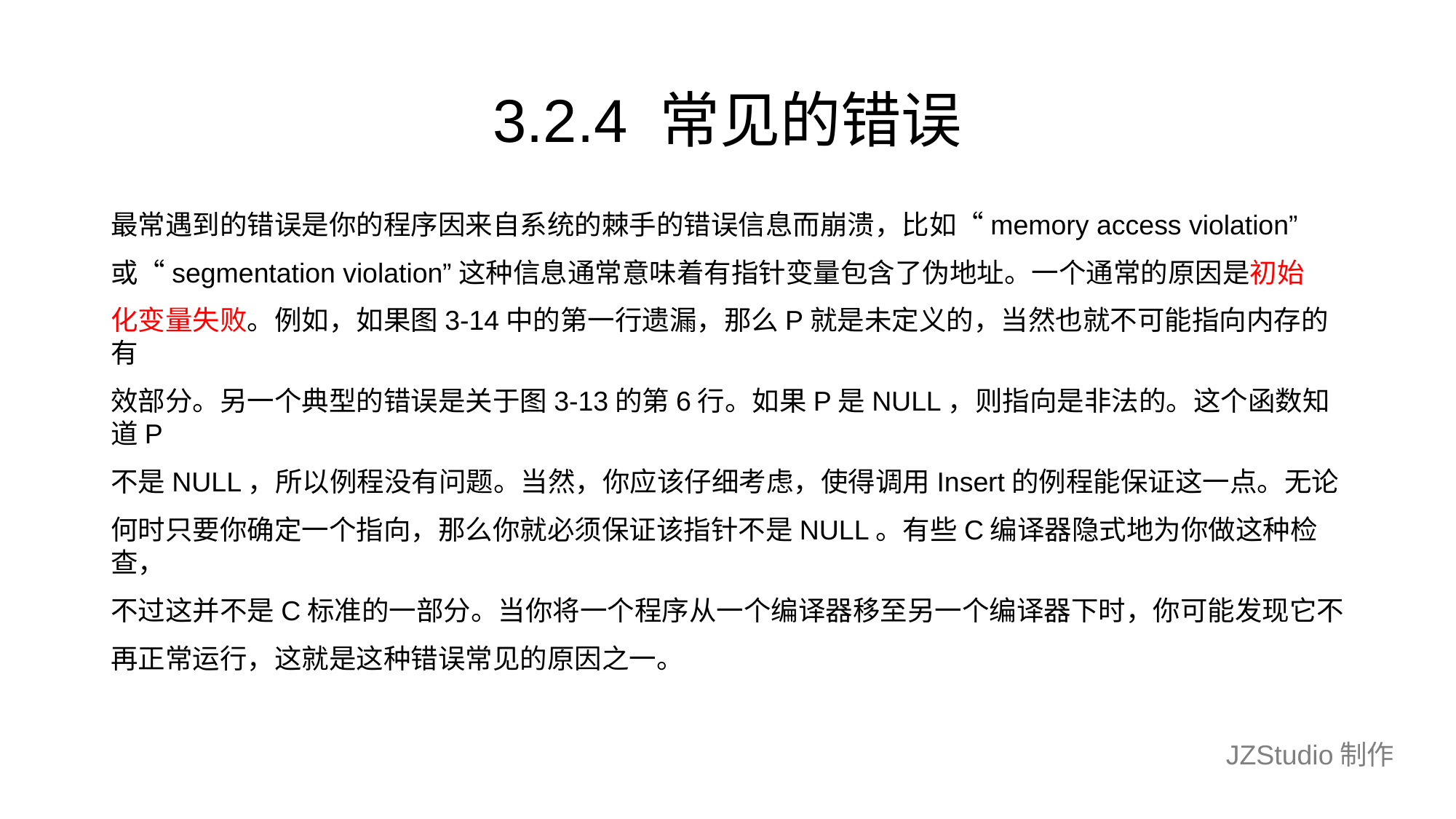

# 3.2.4 常见的错误
最常遇到的错误是你的程序因来自系统的棘手的错误信息而崩溃，比如“memory access violation”
或“segmentation violation”这种信息通常意味着有指针变量包含了伪地址。一个通常的原因是初始
化变量失败。例如，如果图3-14中的第一行遗漏，那么P就是未定义的，当然也就不可能指向内存的有
效部分。另一个典型的错误是关于图3-13的第6行。如果P是NULL，则指向是非法的。这个函数知道P
不是NULL，所以例程没有问题。当然，你应该仔细考虑，使得调用Insert的例程能保证这一点。无论
何时只要你确定一个指向，那么你就必须保证该指针不是NULL。有些C编译器隐式地为你做这种检查，
不过这并不是C标准的一部分。当你将一个程序从一个编译器移至另一个编译器下时，你可能发现它不
再正常运行，这就是这种错误常见的原因之一。